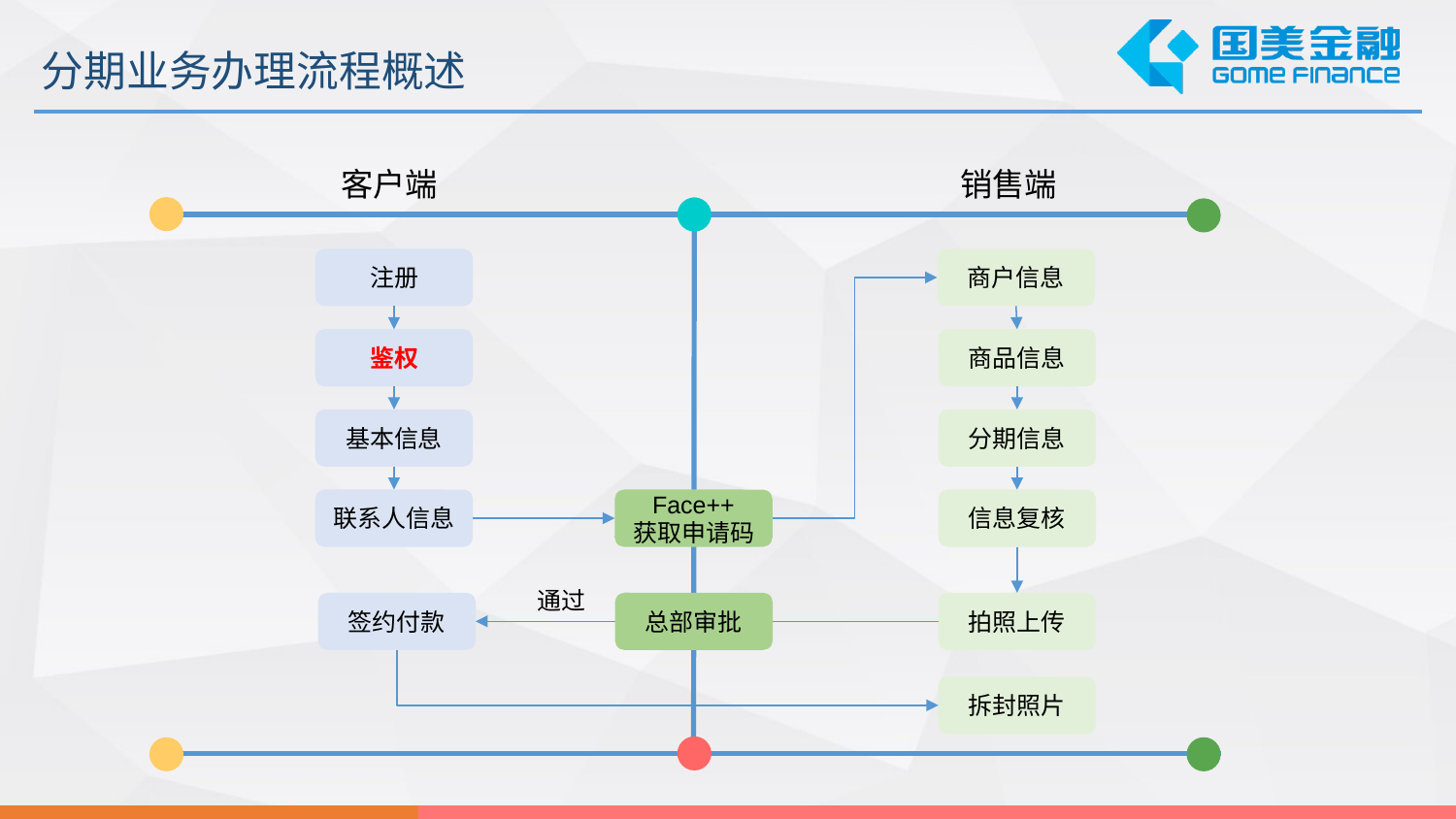

分期业务办理流程概述
客户端
销售端

注册
商户信息
鉴权
商品信息
基本信息
分期信息
联系人信息
Face++
获取申请码
信息复核
通过
签约付款
总部审批
拍照上传
拆封照片